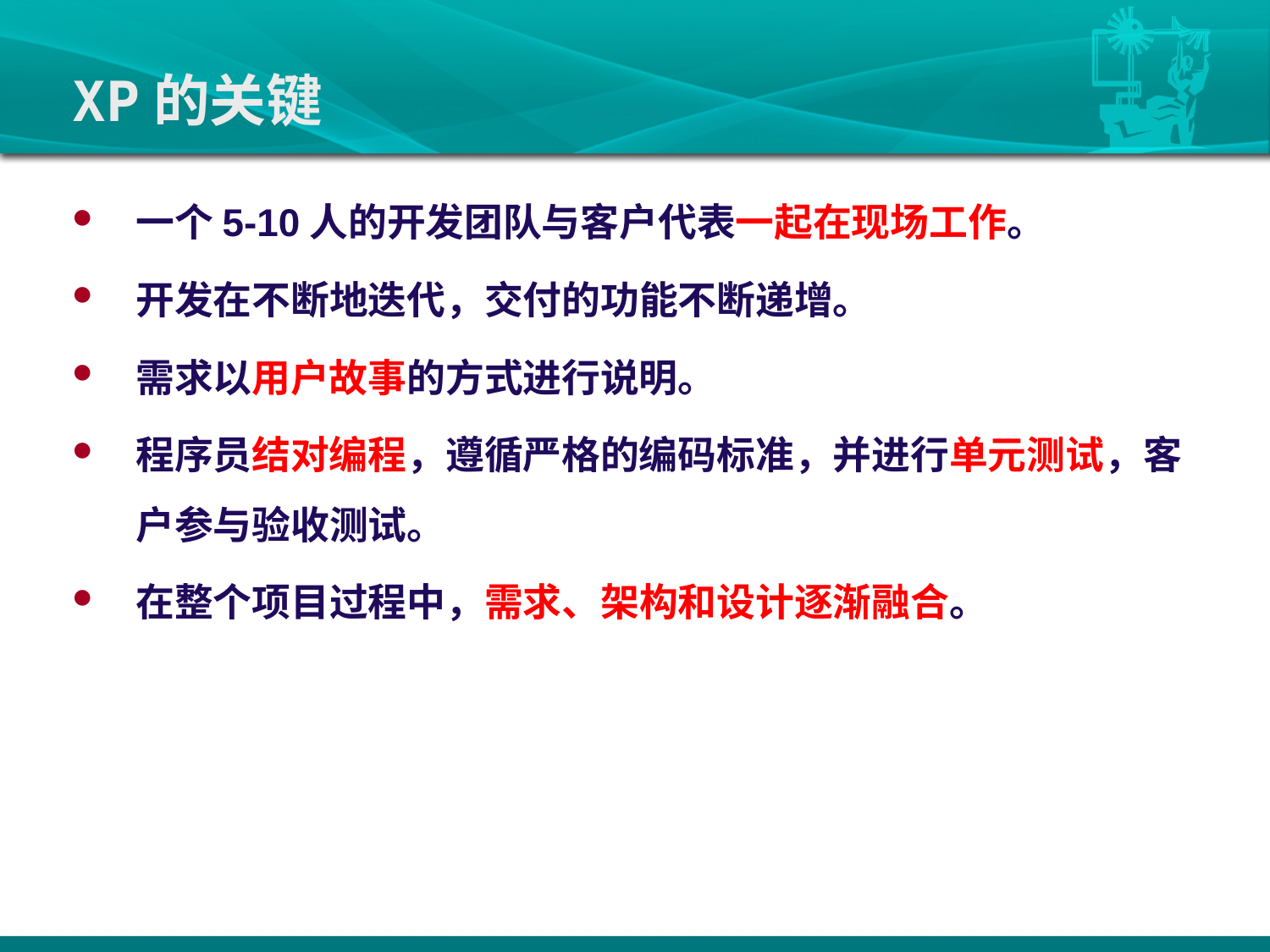

# XP的关键
一个5-10人的开发团队与客户代表一起在现场工作。
开发在不断地迭代，交付的功能不断递增。
需求以用户故事的方式进行说明。
程序员结对编程，遵循严格的编码标准，并进行单元测试，客户参与验收测试。
在整个项目过程中，需求、架构和设计逐渐融合。